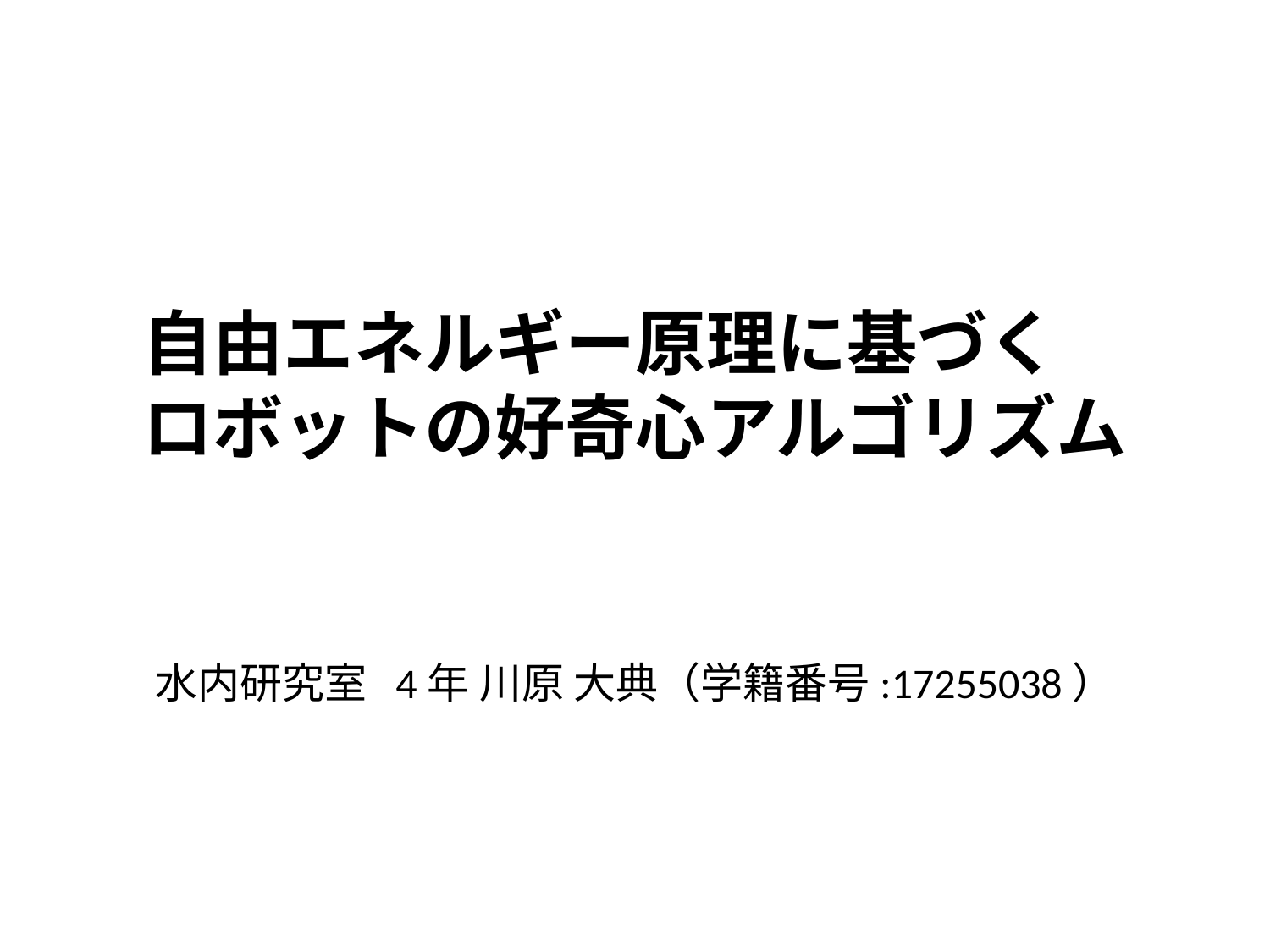

自由エネルギー原理に基づく
ロボットの好奇心アルゴリズム
水内研究室  4年 川原 大典（学籍番号:17255038）